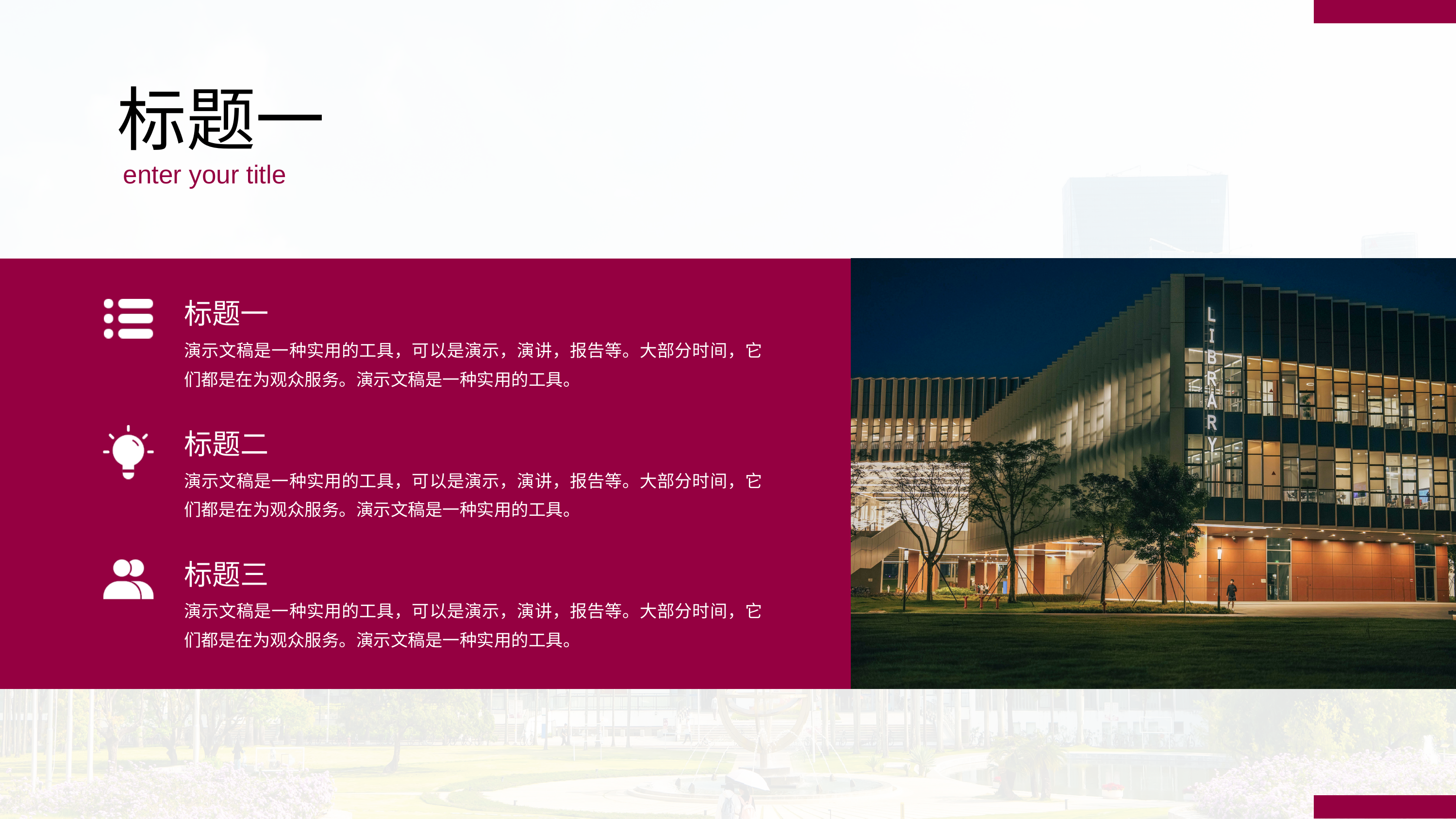

标题一
enter your title

标题一

演示文稿是一种实用的工具，可以是演示，演讲，报告等。大部分时间，它们都是在为观众服务。演示文稿是一种实用的工具。
标题二

演示文稿是一种实用的工具，可以是演示，演讲，报告等。大部分时间，它们都是在为观众服务。演示文稿是一种实用的工具。
标题三

演示文稿是一种实用的工具，可以是演示，演讲，报告等。大部分时间，它们都是在为观众服务。演示文稿是一种实用的工具。